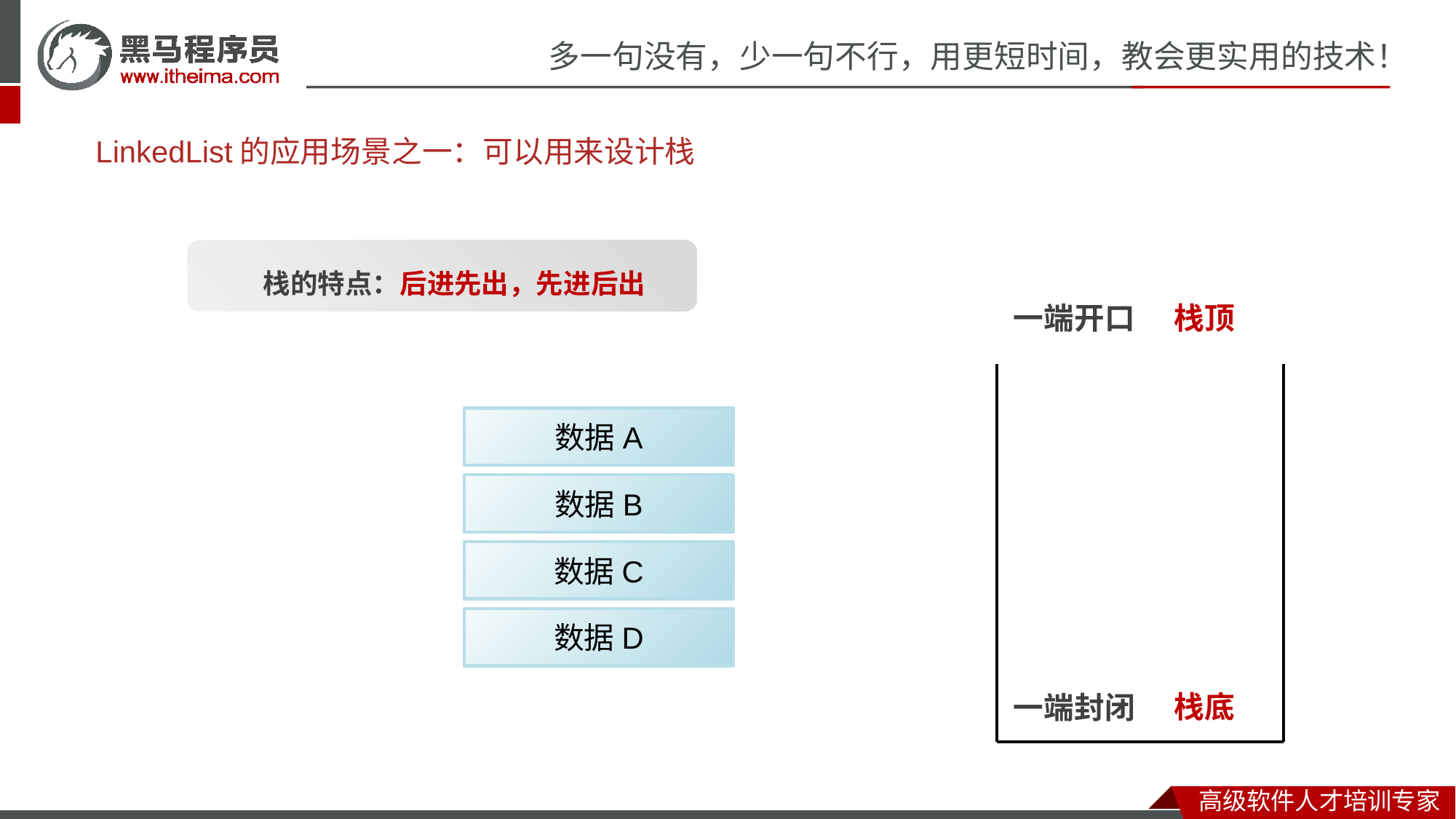

# LinkedList的应用场景之一：可以用来设计栈

栈的特点：
后
进
先
出
，
先
进
后
出
栈顶
一端开口
数据A
数据B
数据C
数据D
栈底
一端封闭